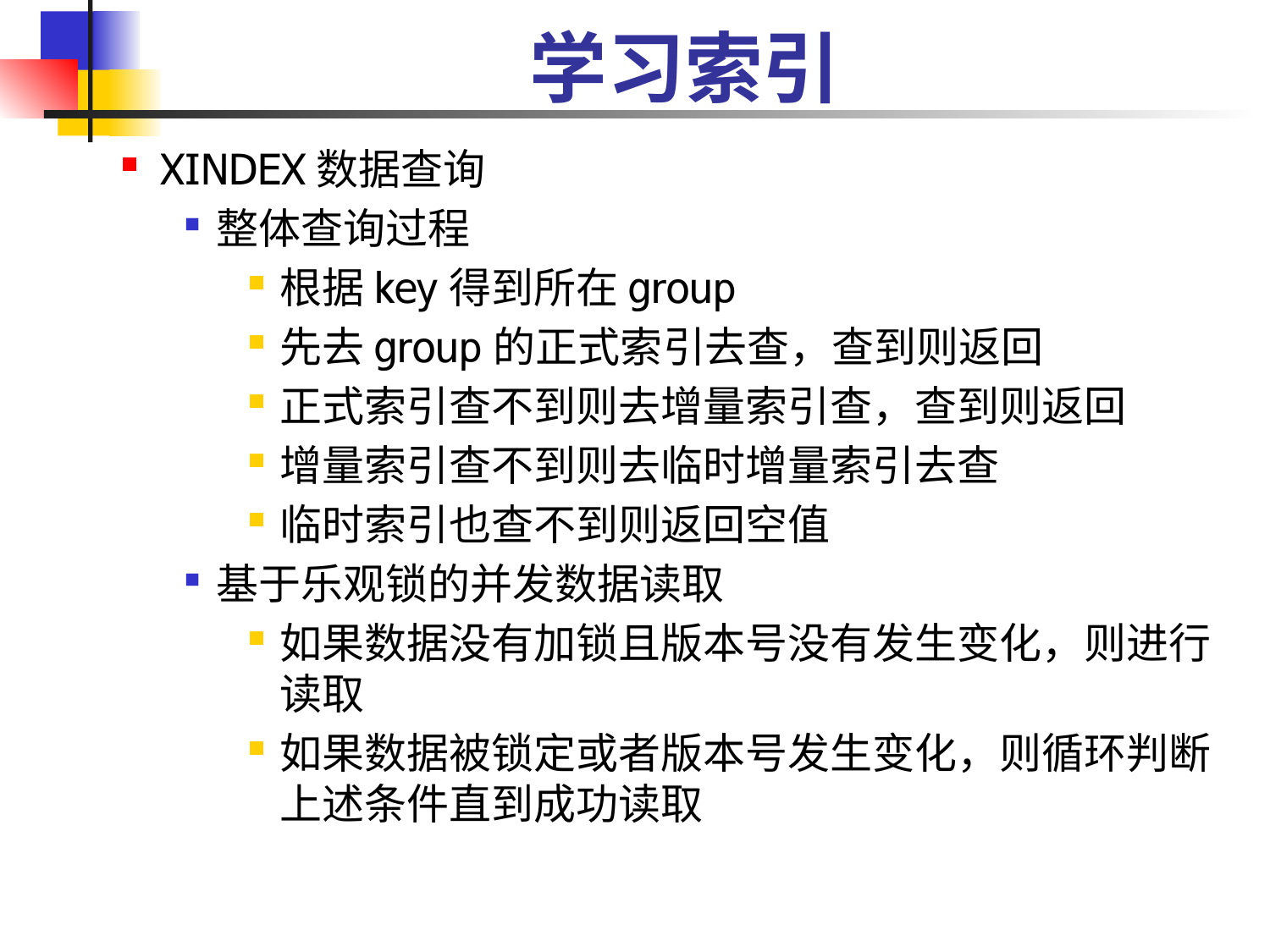

# 学习索引
XINDEX数据查询
整体查询过程
根据key得到所在group
先去group的正式索引去查，查到则返回
正式索引查不到则去增量索引查，查到则返回
增量索引查不到则去临时增量索引去查
临时索引也查不到则返回空值
基于乐观锁的并发数据读取
如果数据没有加锁且版本号没有发生变化，则进行读取
如果数据被锁定或者版本号发生变化，则循环判断上述条件直到成功读取